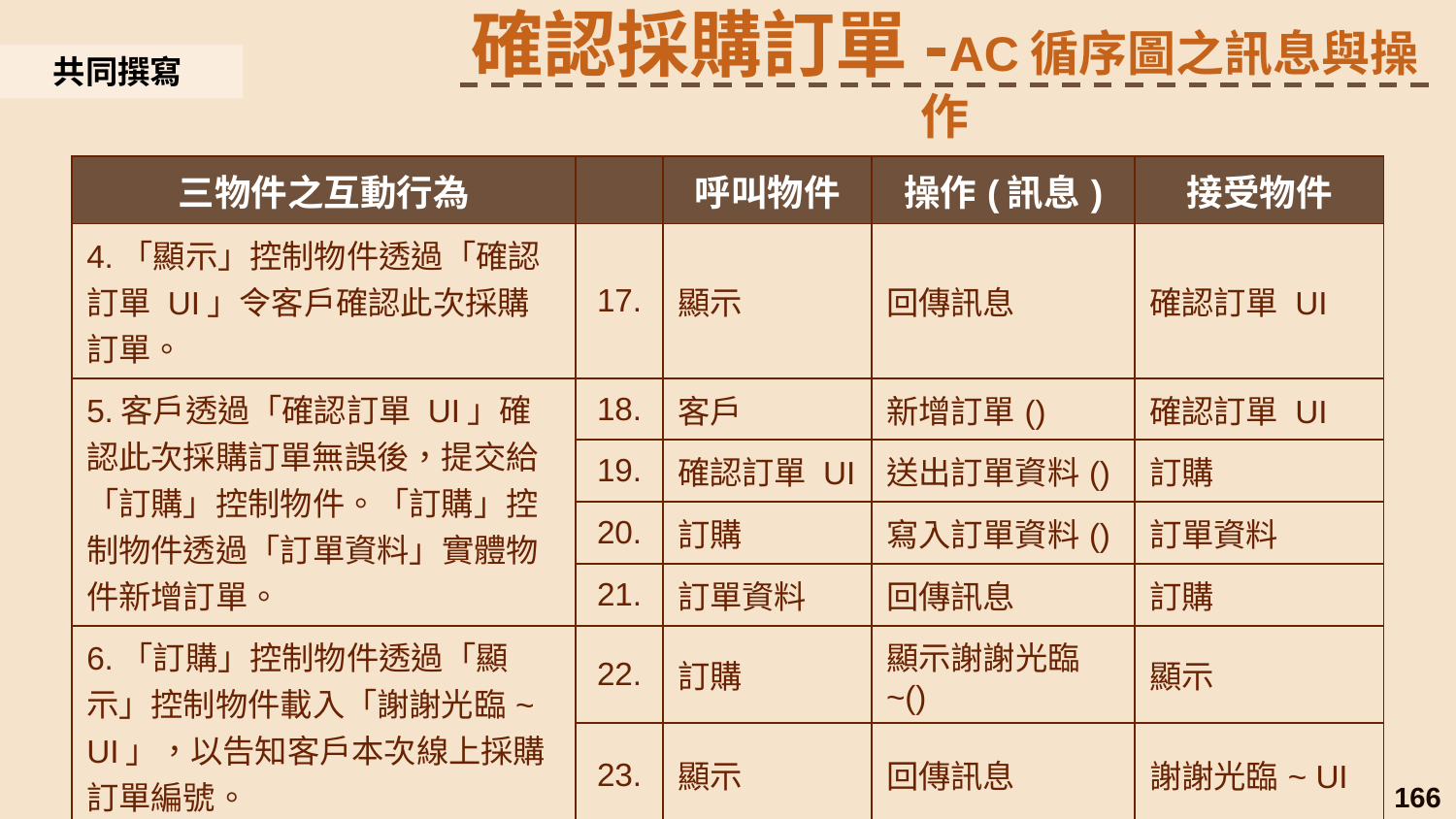

確認採購訂單-AC循序圖之訊息與操作

共同撰寫
| 三物件之互動行為 |  | 呼叫物件 | 操作(訊息) | 接受物件 |
| --- | --- | --- | --- | --- |
| 4.「顯示」控制物件透過「確認訂單 UI」令客戶確認此次採購訂單。 | 17. | 顯示 | 回傳訊息 | 確認訂單 UI |
| 5.客戶透過「確認訂單 UI」確認此次採購訂單無誤後，提交給「訂購」控制物件。「訂購」控制物件透過「訂單資料」實體物件新增訂單。 | 18. | 客戶 | 新增訂單() | 確認訂單 UI |
|  | 19. | 確認訂單 UI | 送出訂單資料() | 訂購 |
|  | 20. | 訂購 | 寫入訂單資料() | 訂單資料 |
|  | 21. | 訂單資料 | 回傳訊息 | 訂購 |
| 6.「訂購」控制物件透過「顯示」控制物件載入「謝謝光臨~ UI」，以告知客戶本次線上採購訂單編號。 | 22. | 訂購 | 顯示謝謝光臨~() | 顯示 |
|  | 23. | 顯示 | 回傳訊息 | 謝謝光臨~ UI |
166